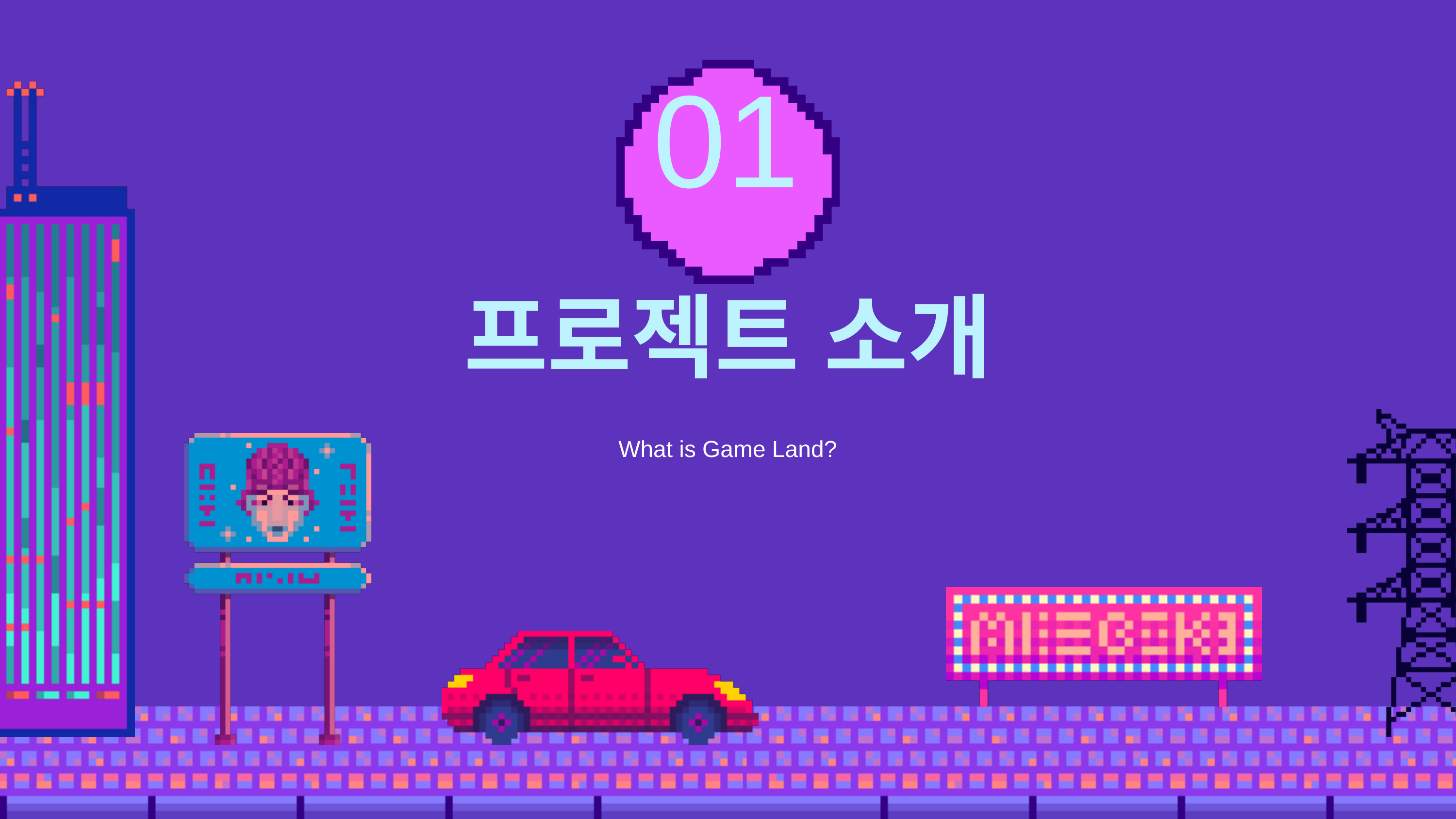

01

프로젝트 소개

What is Game Land?